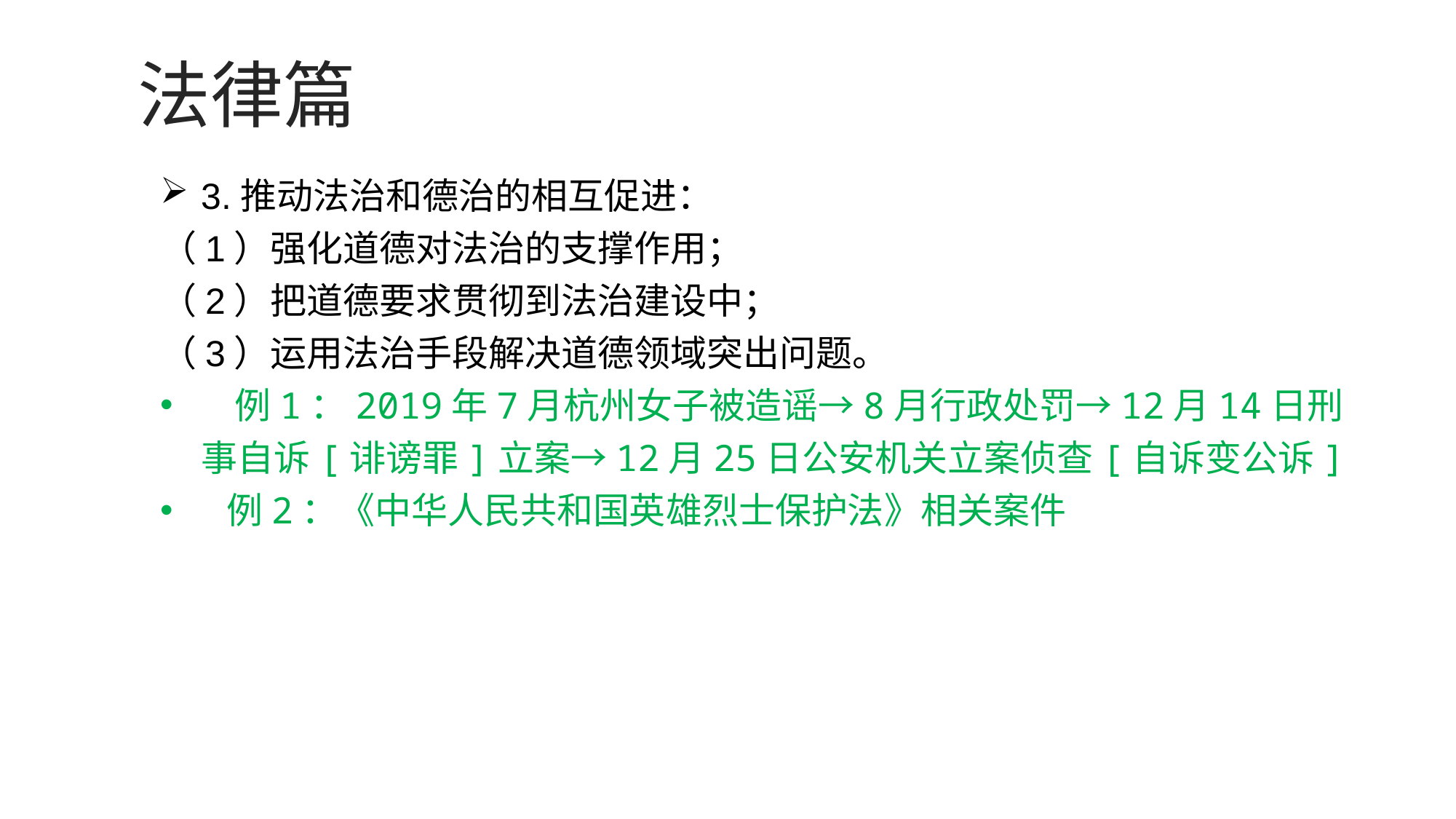

法律篇
3.推动法治和德治的相互促进：
（1）强化道德对法治的支撑作用；
（2）把道德要求贯彻到法治建设中；
（3）运用法治手段解决道德领域突出问题。
   例1：2019年7月杭州女子被造谣→8月行政处罚→12月14日刑事自诉[诽谤罪]立案→12月25日公安机关立案侦查[自诉变公诉]
  例2：《中华人民共和国英雄烈士保护法》相关案件